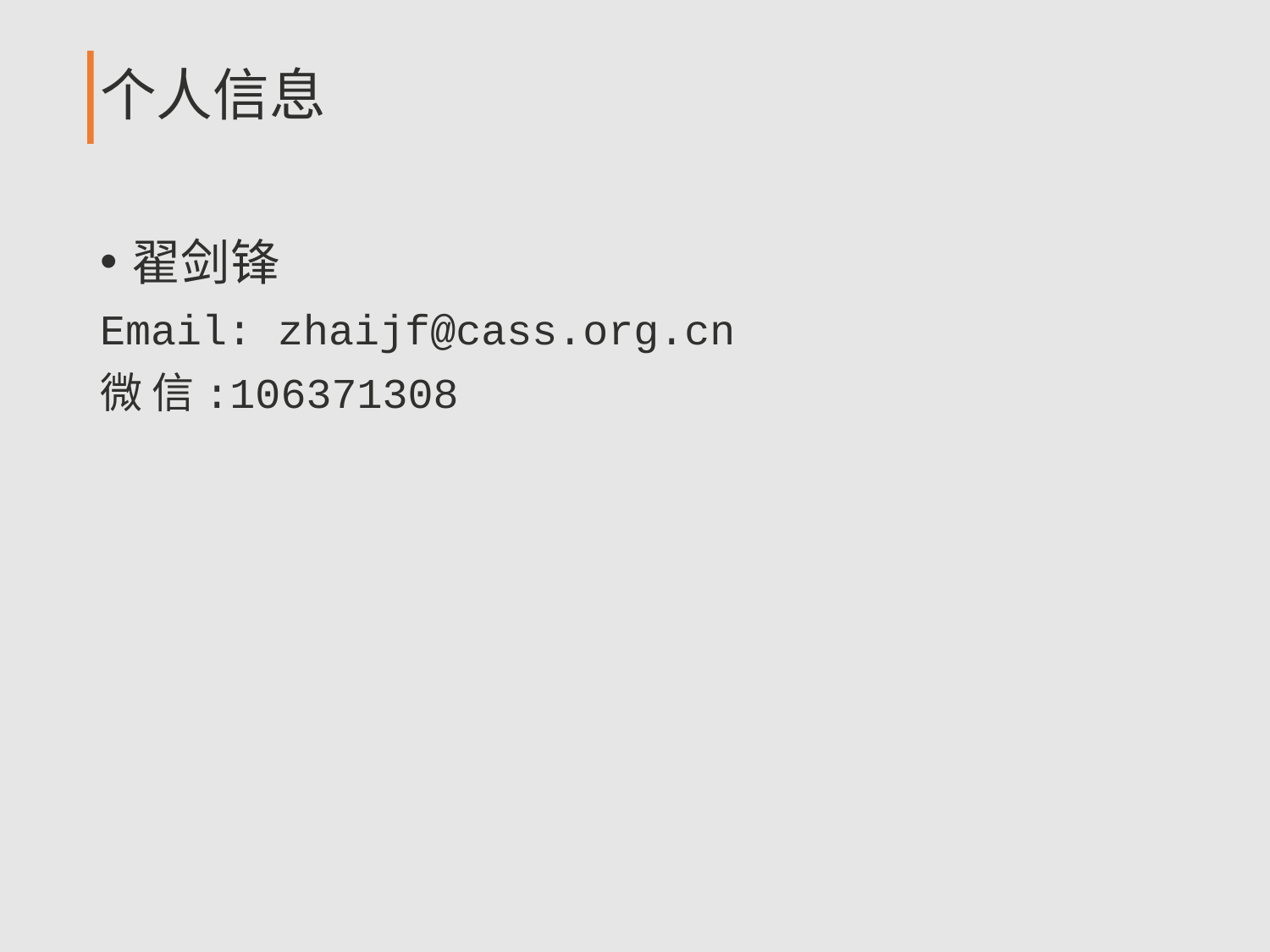

# 个人信息

翟剑锋
Email: zhaijf@cass.org.cn
微 信:106371308